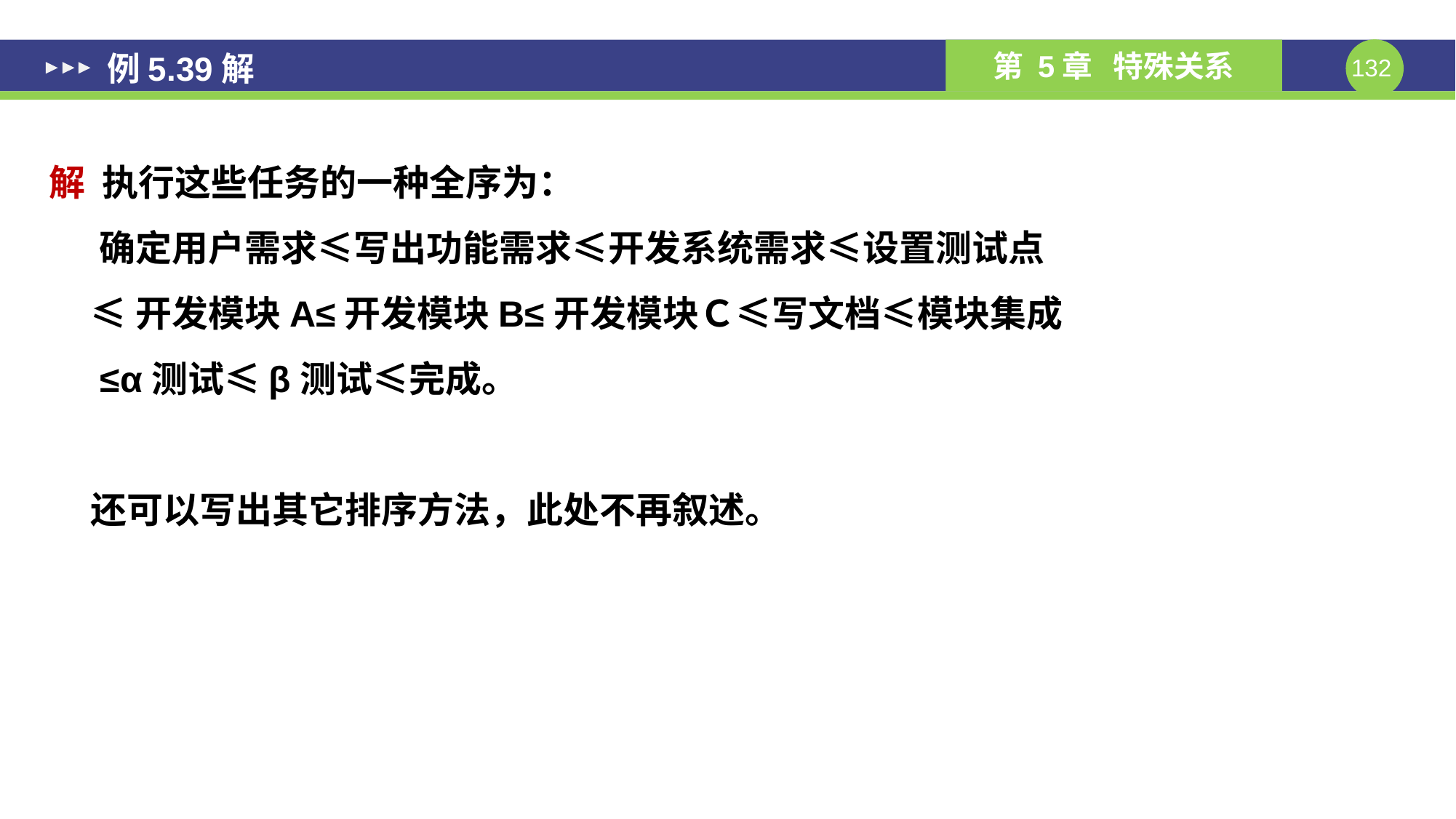

# 例5.39解
解  执行这些任务的一种全序为：
     确定用户需求≤写出功能需求≤开发系统需求≤设置测试点
     ≤开发模块A≤开发模块B≤开发模块Ｃ≤写文档≤模块集成
     ≤α测试≤β测试≤完成。

    还可以写出其它排序方法，此处不再叙述。